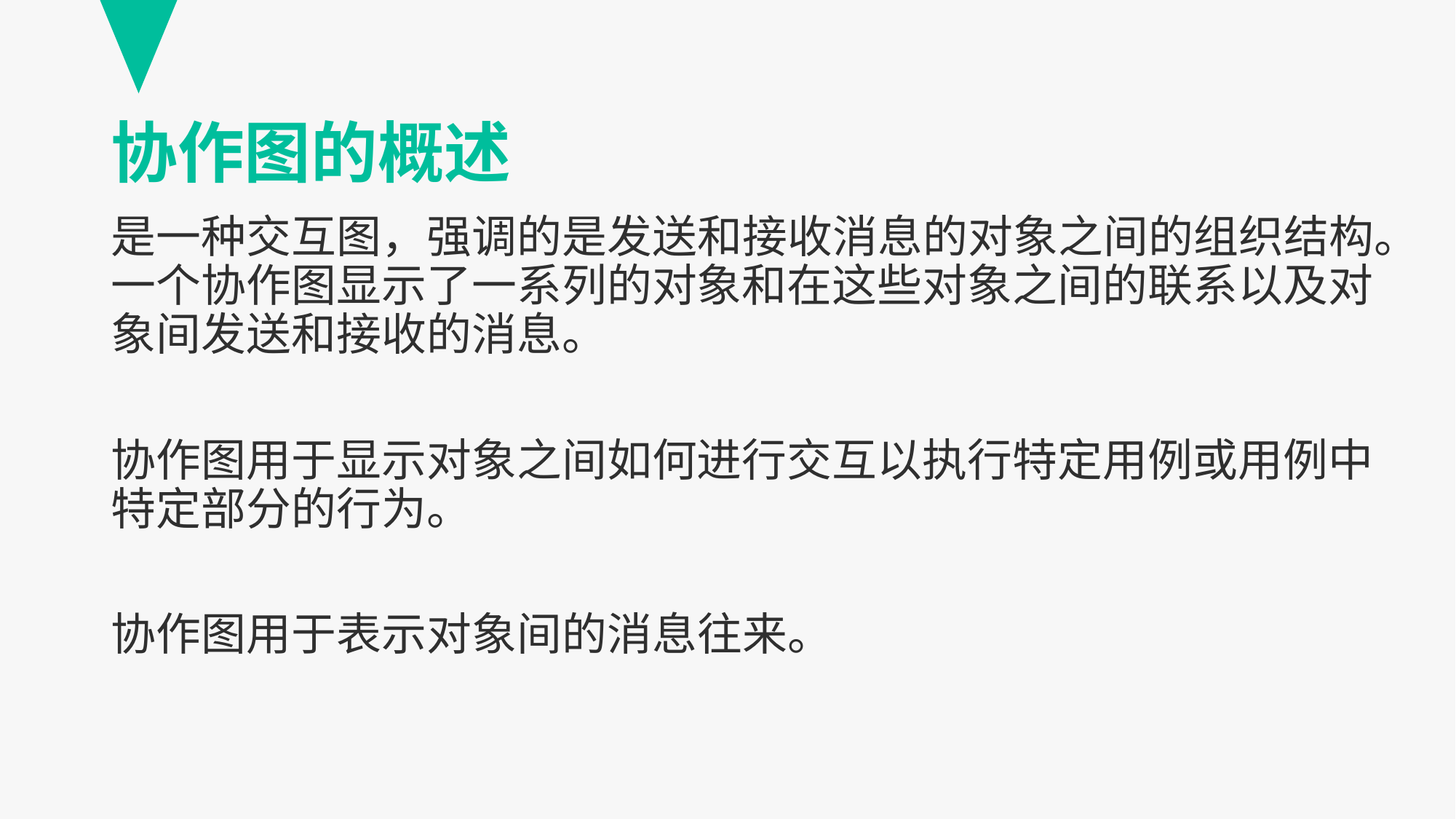

# 协作图的概述
是一种交互图，强调的是发送和接收消息的对象之间的组织结构。一个协作图显示了一系列的对象和在这些对象之间的联系以及对象间发送和接收的消息。

协作图用于显示对象之间如何进行交互以执行特定用例或用例中特定部分的行为。

协作图用于表示对象间的消息往来。